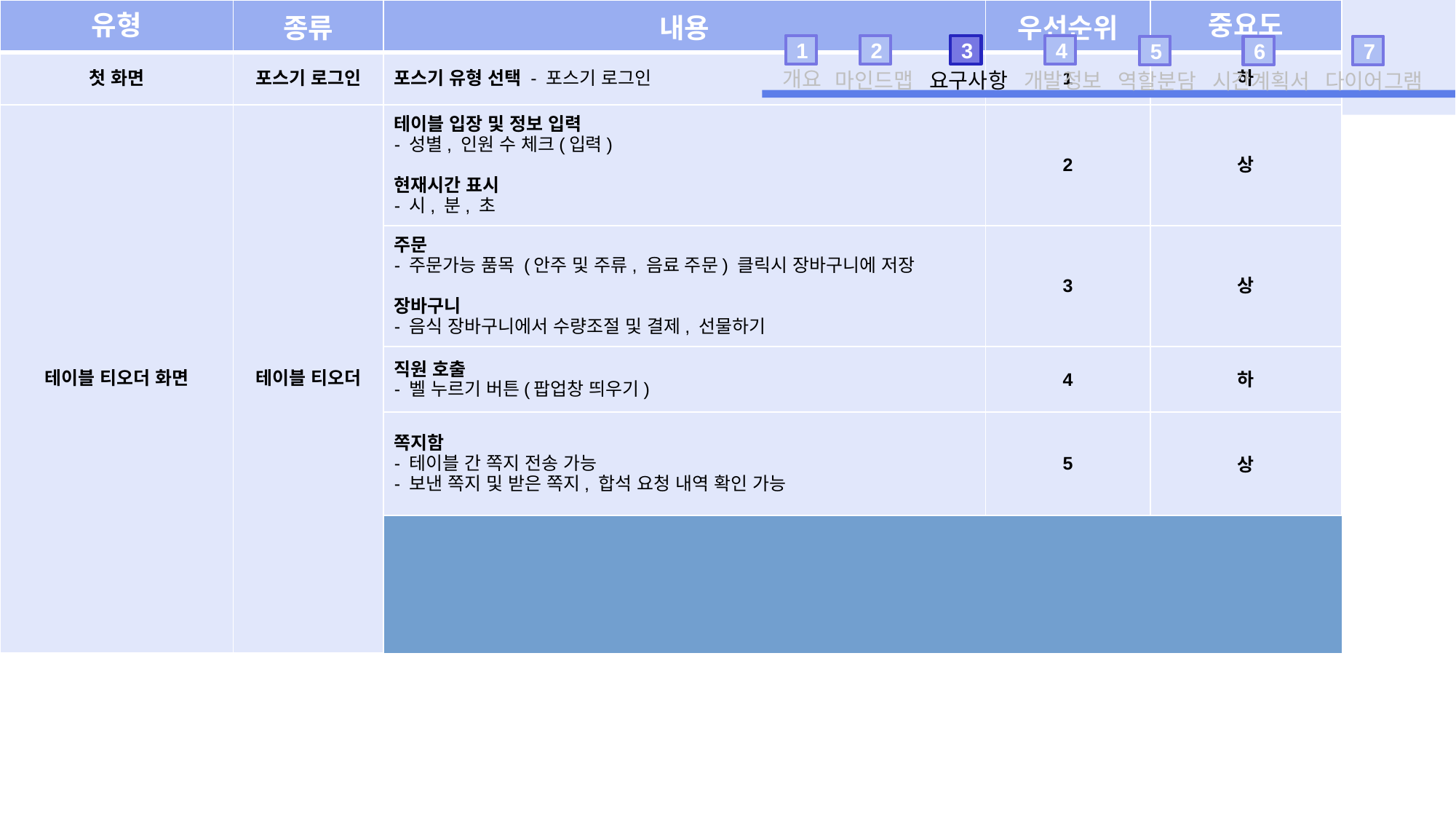

# 1-3 요구사항
1
개요
2
마인드맵
3
요구사항
4
개발정보
5
역할분담
6
시간계획서
7
다이어그램

| 유형 | 종류 | 내용 | 우선순위 | 중요도 |
| --- | --- | --- | --- | --- |
| 첫 화면 | 포스기 로그인 | 포스기 유형 선택 - 포스기 로그인 | 1 | 하 |
| 테이블 티오더 화면 | 테이블 티오더 | 테이블 입장 및 정보 입력 - 성별, 인원 수 체크(입력) 현재시간 표시 - 시, 분, 초 | 2 | 상 |
|  |  | 주문 - 주문가능 품목 (안주 및 주류, 음료 주문) 클릭시 장바구니에 저장 장바구니 - 음식 장바구니에서 수량조절 및 결제, 선물하기 | 3 | 상 |
|  |  | 직원 호출 - 벨 누르기 버튼(팝업창 띄우기) | 4 | 하 |
|  |  | 쪽지함 - 테이블 간 쪽지 전송 가능 - 보낸 쪽지 및 받은 쪽지, 합석 요청 내역 확인 가능 | 5 | 상 |
|  |  |  |  |  |
|  |  | 합석(짝 둘러보기) - 테이블 선택 후 합석 요청 - 합석 신청 시 상대가 수락 혹은 거절 | 6 | 중 |